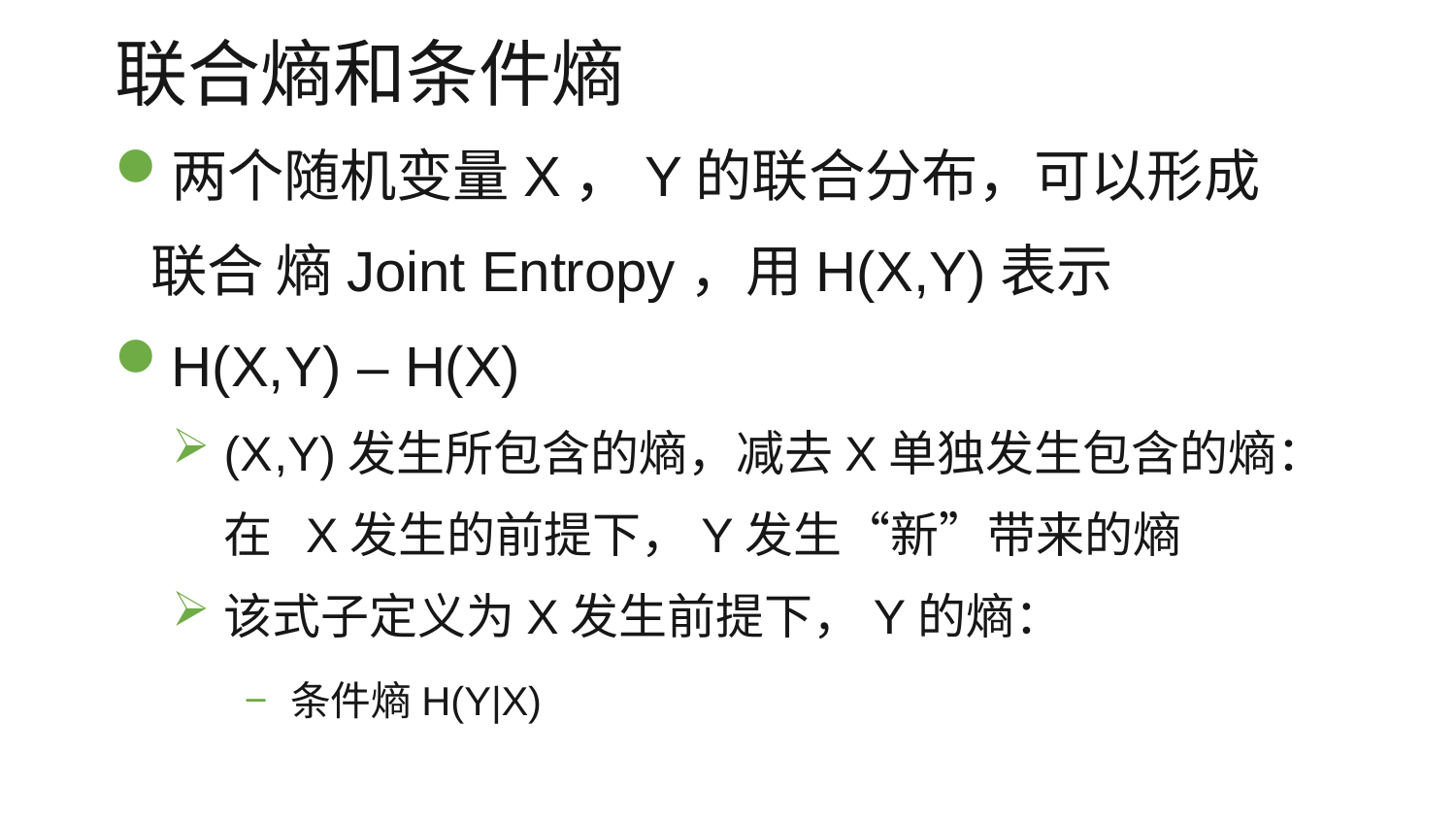

# 联合熵和条件熵
两个随机变量X，Y的联合分布，可以形成联合 熵Joint Entropy，用H(X,Y)表示
H(X,Y) – H(X)
(X,Y)发生所包含的熵，减去X单独发生包含的熵：在  X发生的前提下，Y发生“新”带来的熵
该式子定义为X发生前提下，Y的熵：
− 条件熵H(Y|X)